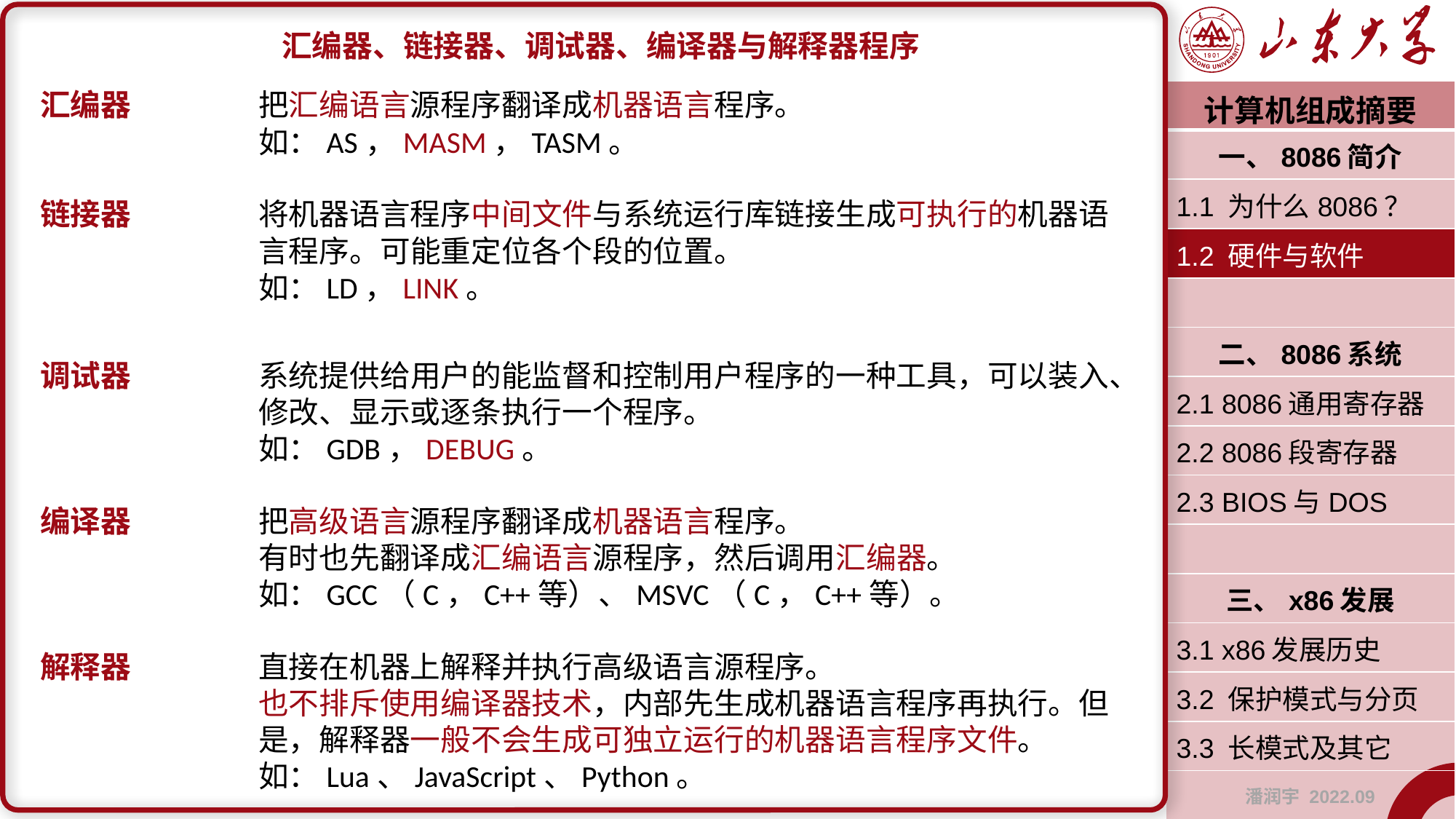

汇编器、链接器、调试器、编译器与解释器程序
汇编器		把汇编语言源程序翻译成机器语言程序。
		如：AS，MASM，TASM。

链接器		将机器语言程序中间文件与系统运行库链接生成可执行的机器语		言程序。可能重定位各个段的位置。
		如：LD，LINK。

调试器		系统提供给用户的能监督和控制用户程序的一种工具，可以装入、		修改、显示或逐条执行一个程序。
		如：GDB，DEBUG。

编译器		把高级语言源程序翻译成机器语言程序。
		有时也先翻译成汇编语言源程序，然后调用汇编器。
		如：GCC（C，C++等）、MSVC（C，C++等）。

解释器		直接在机器上解释并执行高级语言源程序。
		也不排斥使用编译器技术，内部先生成机器语言程序再执行。但		是，解释器一般不会生成可独立运行的机器语言程序文件。
		如：Lua、JavaScript、Python。
| 计算机组成摘要 |
| --- |
| 一、8086简介 |
| 1.1 为什么8086？ |
| 1.2 硬件与软件 |
|  |
| 二、8086系统 |
| 2.1 8086通用寄存器 |
| 2.2 8086段寄存器 |
| 2.3 BIOS与DOS |
|  |
| 三、x86发展 |
| 3.1 x86发展历史 |
| 3.2 保护模式与分页 |
| 3.3 长模式及其它 |
| 潘润宇 2022.09 |